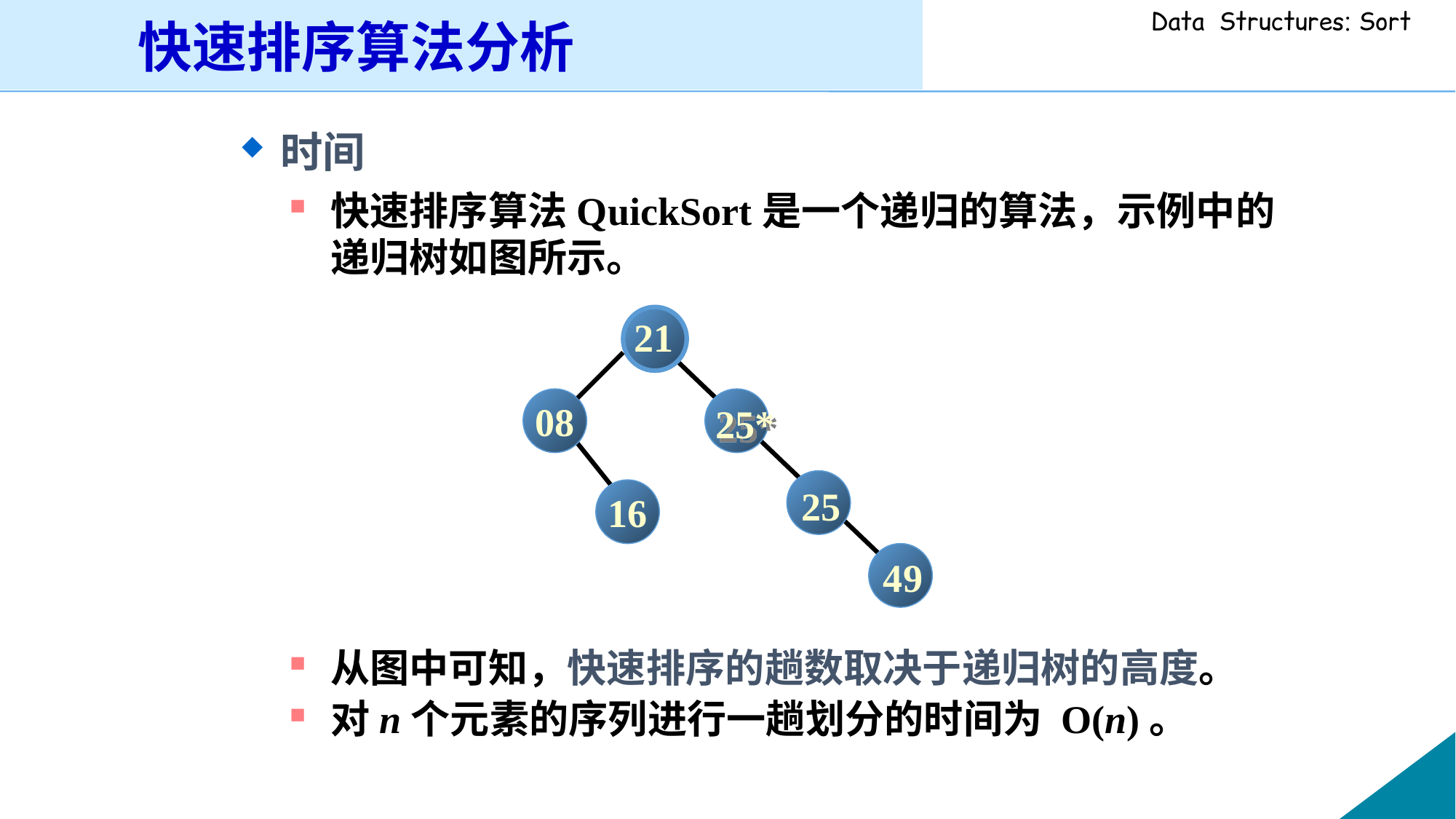

快速排序算法分析

时间
快速排序算法QuickSort是一个递归的算法，示例中的递归树如图所示。

从图中可知，快速排序的趟数取决于递归树的高度。
对n个元素的序列进行一趟划分的时间为 O(n)。

21

08

25*

25
16

49